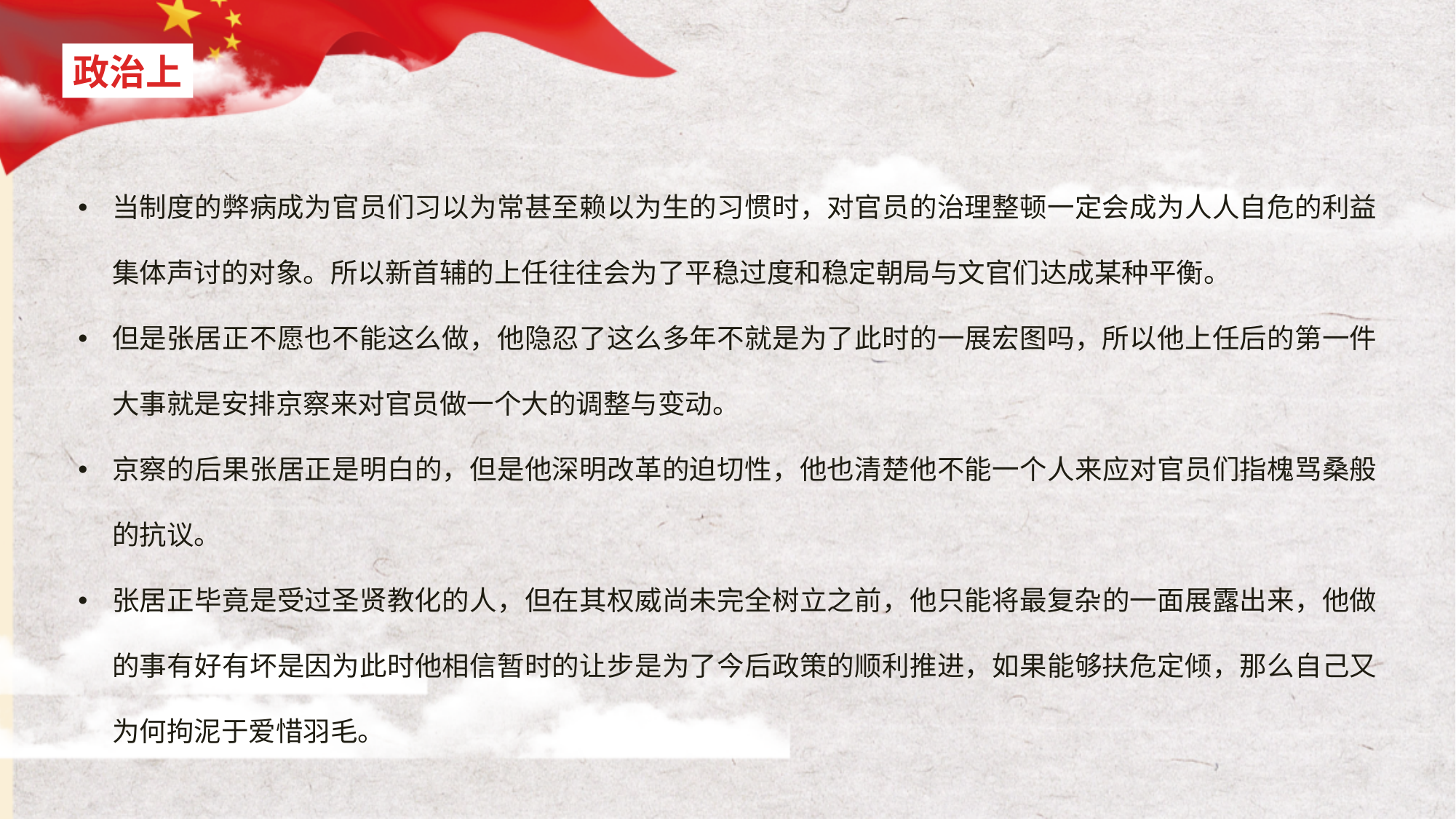

政治上
当制度的弊病成为官员们习以为常甚至赖以为生的习惯时，对官员的治理整顿一定会成为人人自危的利益集体声讨的对象。所以新首辅的上任往往会为了平稳过度和稳定朝局与文官们达成某种平衡。
但是张居正不愿也不能这么做，他隐忍了这么多年不就是为了此时的一展宏图吗，所以他上任后的第一件大事就是安排京察来对官员做一个大的调整与变动。
京察的后果张居正是明白的，但是他深明改革的迫切性，他也清楚他不能一个人来应对官员们指槐骂桑般的抗议。
张居正毕竟是受过圣贤教化的人，但在其权威尚未完全树立之前，他只能将最复杂的一面展露出来，他做的事有好有坏是因为此时他相信暂时的让步是为了今后政策的顺利推进，如果能够扶危定倾，那么自己又为何拘泥于爱惜羽毛。